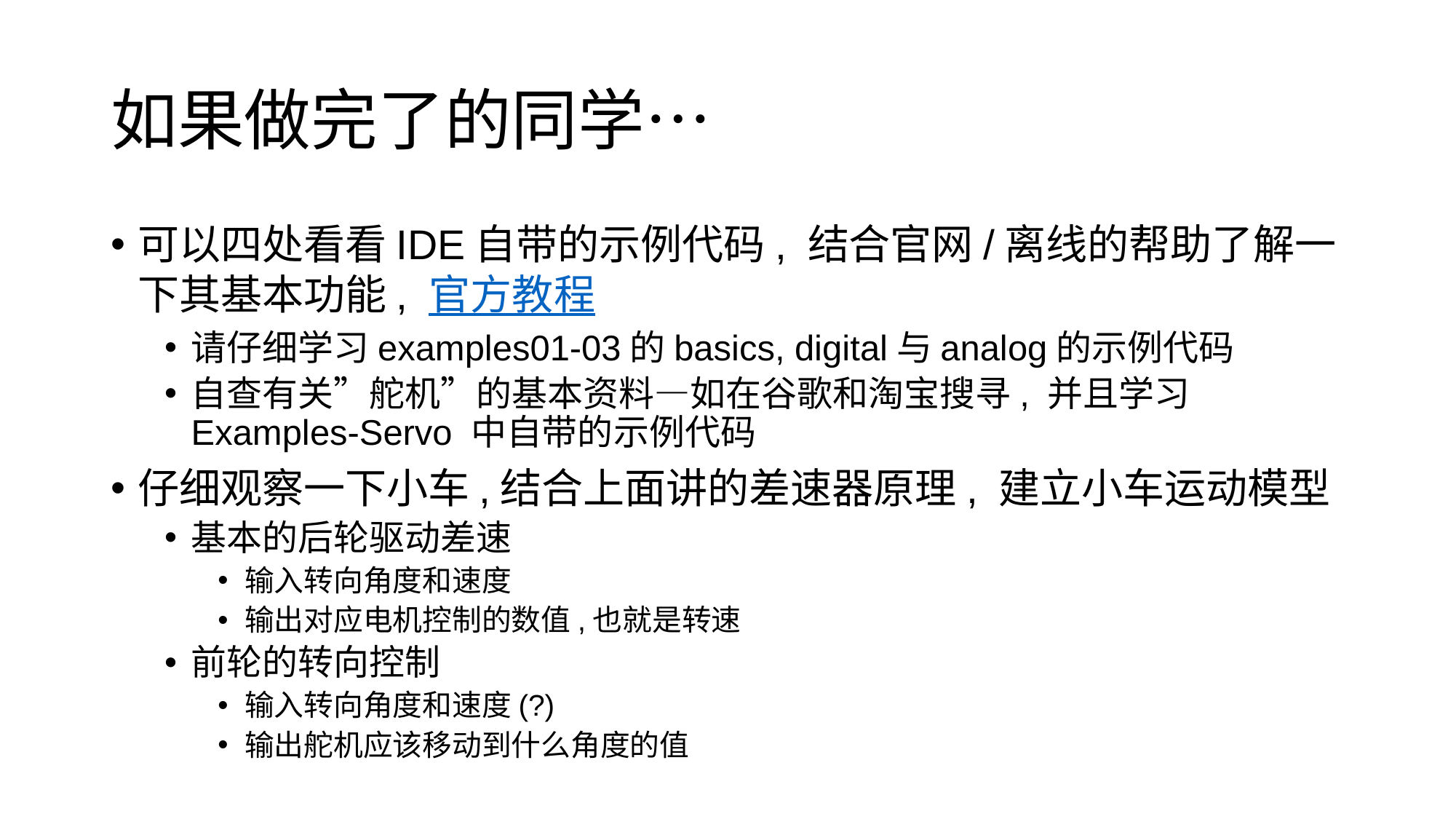

# 如果做完了的同学…
可以四处看看IDE自带的示例代码, 结合官网/离线的帮助了解一下其基本功能, 官方教程
请仔细学习examples01-03的basics, digital与analog的示例代码
自查有关”舵机”的基本资料—如在谷歌和淘宝搜寻, 并且学习Examples-Servo 中自带的示例代码
仔细观察一下小车,结合上面讲的差速器原理, 建立小车运动模型
基本的后轮驱动差速
输入转向角度和速度
输出对应电机控制的数值,也就是转速
前轮的转向控制
输入转向角度和速度(?)
输出舵机应该移动到什么角度的值